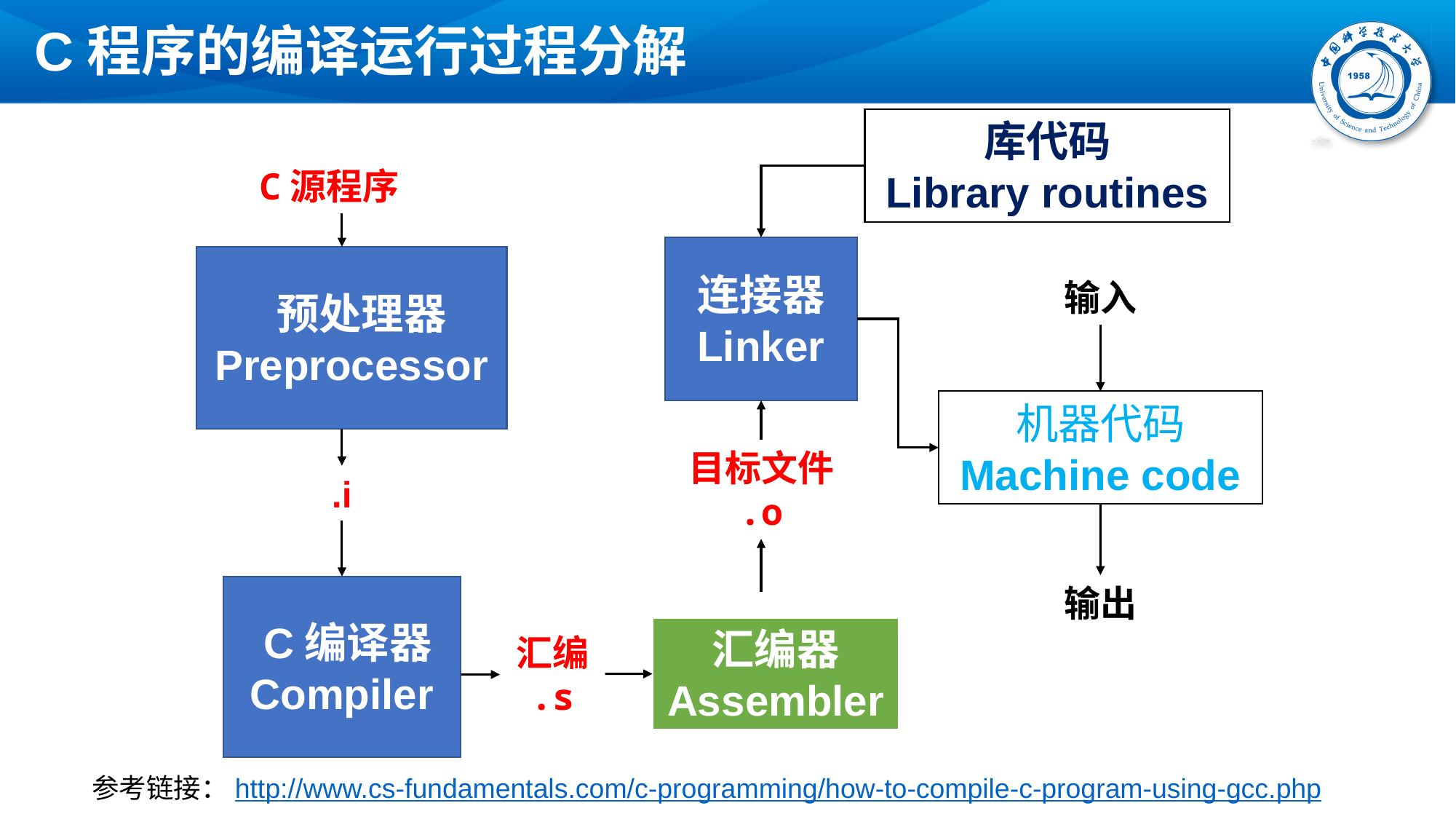

# C程序的编译运行过程分解
库代码
Library routines
C源程序
连接器
Linker
 预处理器
Preprocessor
输入
机器代码
Machine code
目标文件
.o
.i
输出
 C编译器
Compiler
汇编器
Assembler
汇编
.s
参考链接：http://www.cs-fundamentals.com/c-programming/how-to-compile-c-program-using-gcc.php